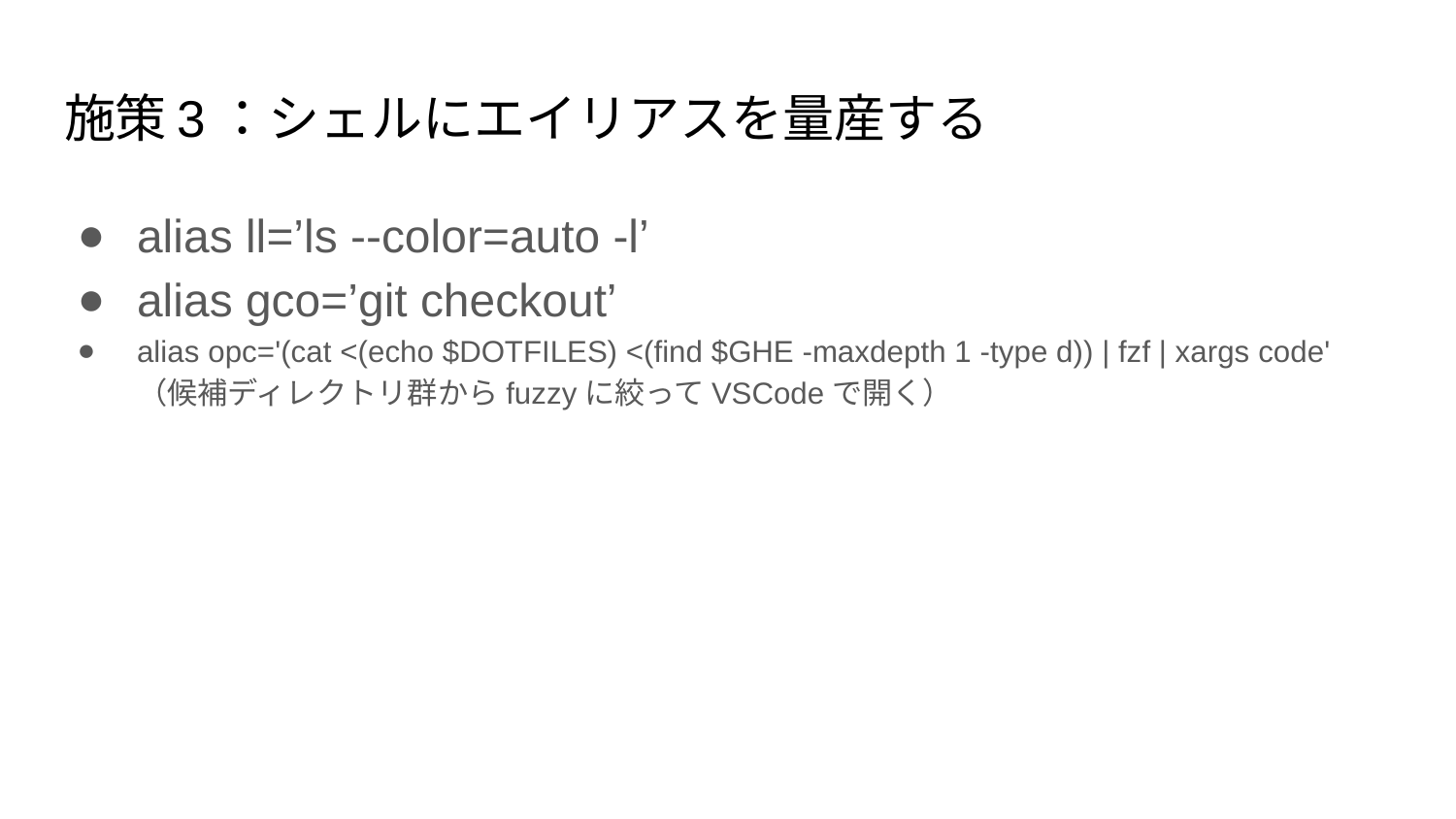

# 施策3：シェルにエイリアスを量産する

alias ll=’ls --color=auto -l’
alias gco=’git checkout’
alias opc='(cat <(echo $DOTFILES) <(find $GHE -maxdepth 1 -type d)) | fzf | xargs code'
（候補ディレクトリ群からfuzzyに絞ってVSCodeで開く）